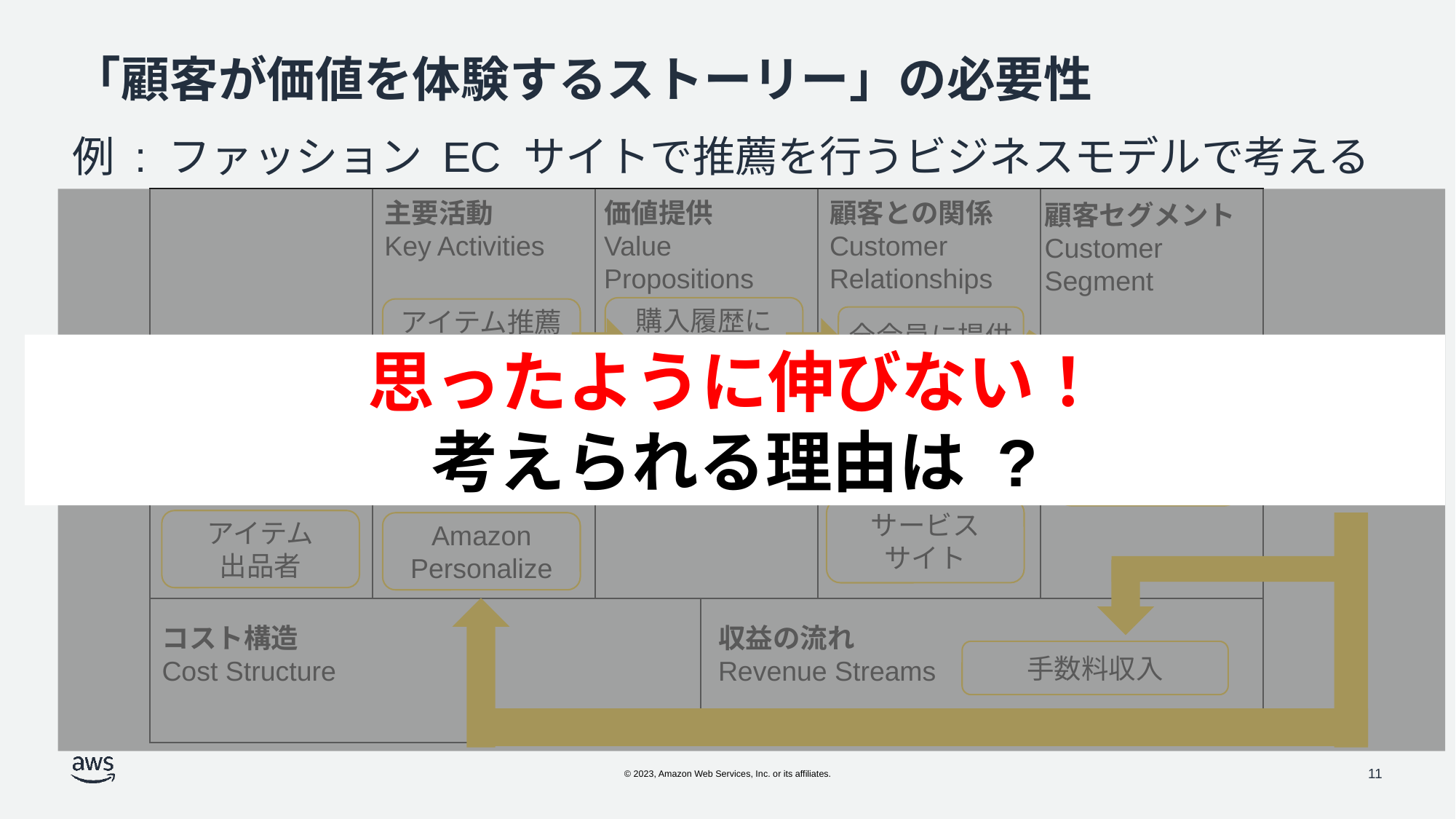

# 「顧客が価値を体験するストーリー」の必要性
例 : ファッション EC サイトで推薦を行うビジネスモデルで考える

主要活動
Key Activities
価値提供
Value
Propositions
顧客との関係
Customer
Relationships
顧客セグメント
Customer
Segment
協力者
Key Partners

販路
Channels

資源
Key Resources

コスト構造
Cost Structure
収益の流れ
Revenue Streams
購入履歴に
応じた提案
アイテム推薦
機能組込み
全会員に提供

思ったように伸びない！
考えられる理由は ?
どんな服を買えばいいかわからない
顧客
購入数増

AWS
サービス
サイト
アイテム
出品者
Amazon
Personalize

手数料収入

11